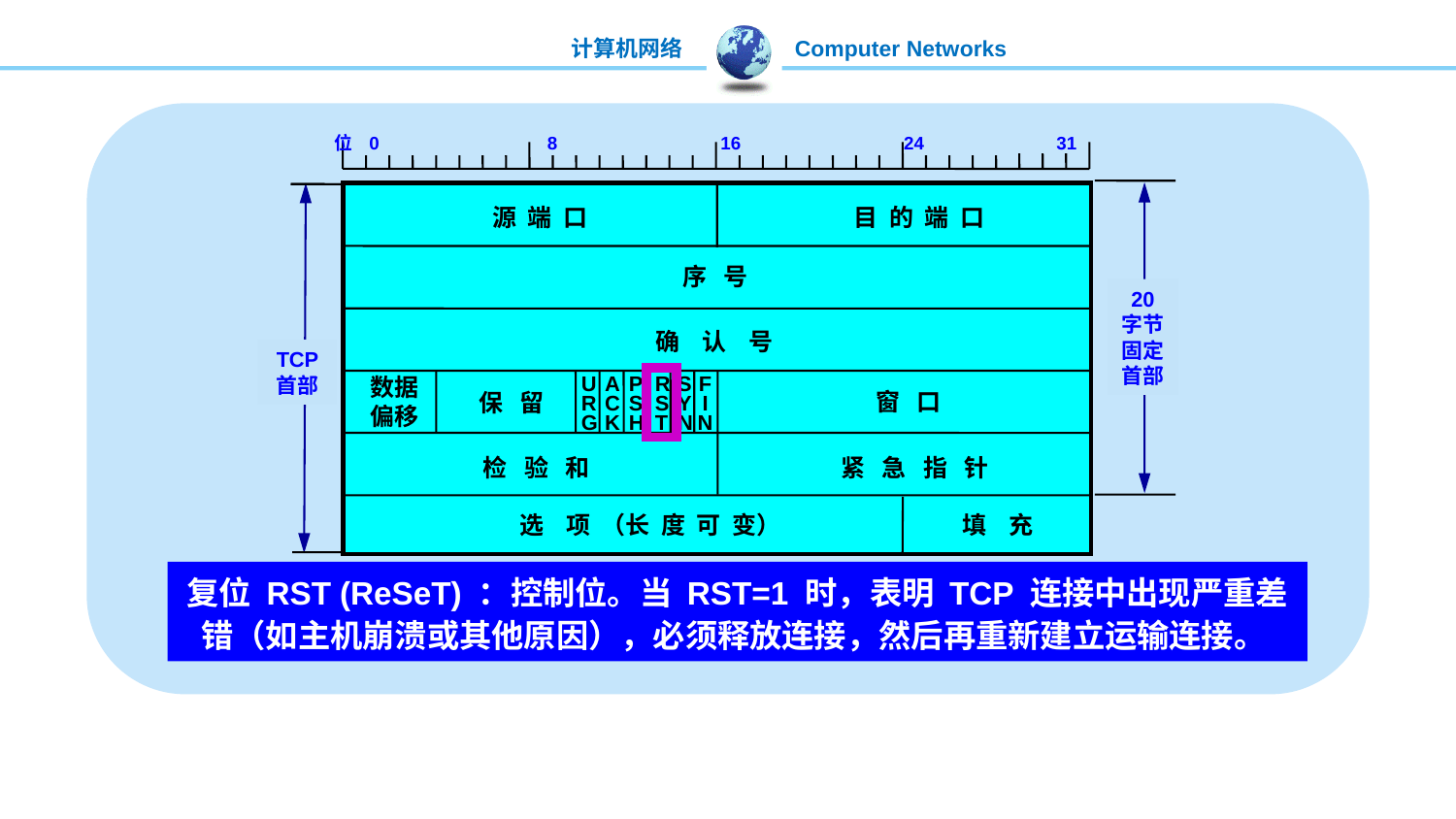

位   0                                 8                                16                                24                          31

源  端  口
目  的  端  口

序   号
20
字节
固定
首部

确    认    号
TCP 首部
数据
偏移

U
R
G
A
C
K
P
S
H
R
S
T
S
Y
N
F
I
N

窗   口
保   留

检   验   和
紧   急   指   针

选    项  （长  度  可  变）
填    充

复位 RST (ReSeT) ：控制位。当 RST=1 时，表明 TCP 连接中出现严重差错（如主机崩溃或其他原因），必须释放连接，然后再重新建立运输连接。